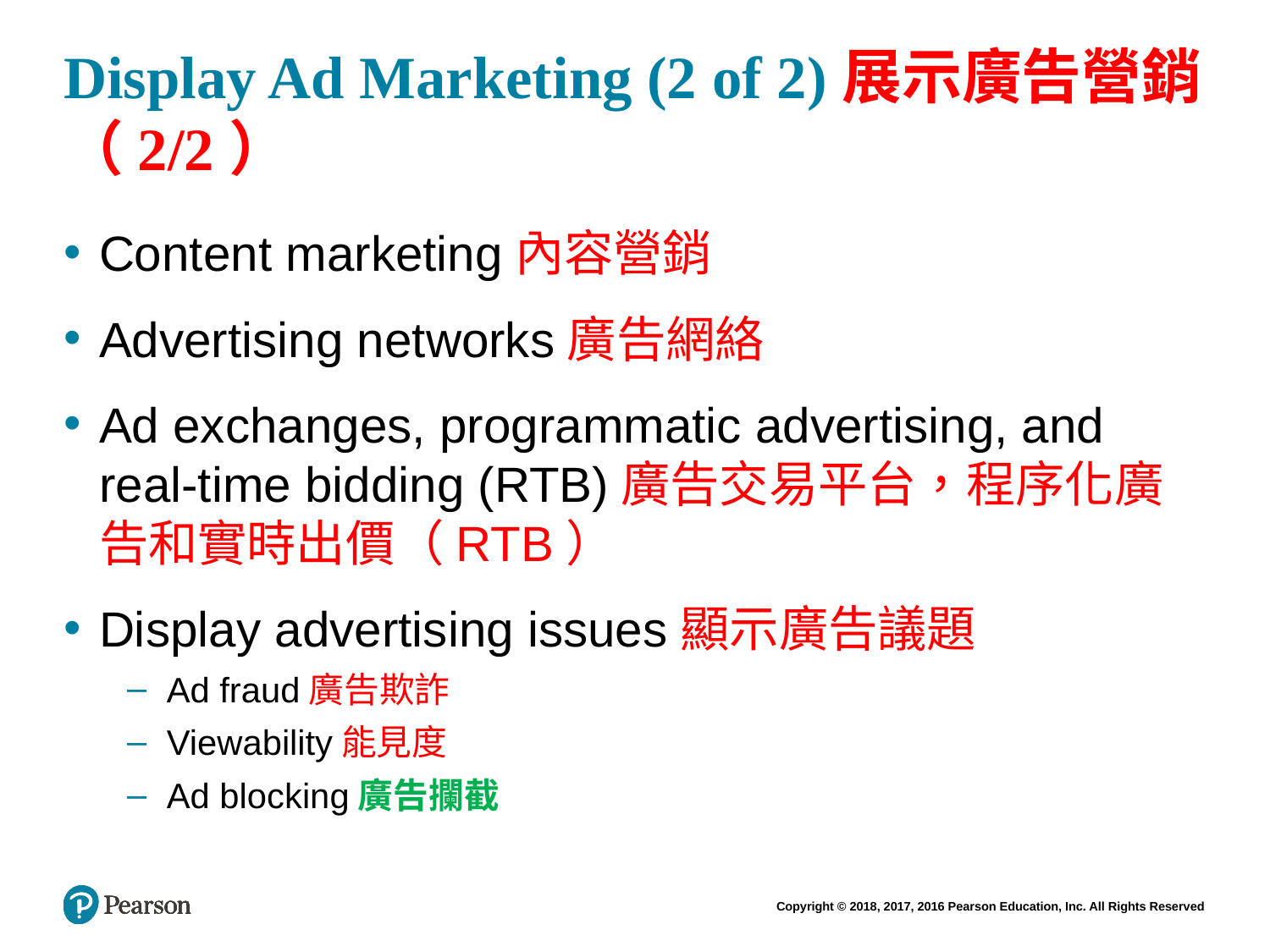

# Display Ad Marketing (2 of 2)展示廣告營銷（2/2）
Content marketing內容營銷
Advertising networks廣告網絡
Ad exchanges, programmatic advertising, and real-time bidding (RTB)廣告交易平台，程序化廣告和實時出價（RTB）
Display advertising issues顯示廣告議題
Ad fraud廣告欺詐
Viewability能見度
Ad blocking廣告攔截